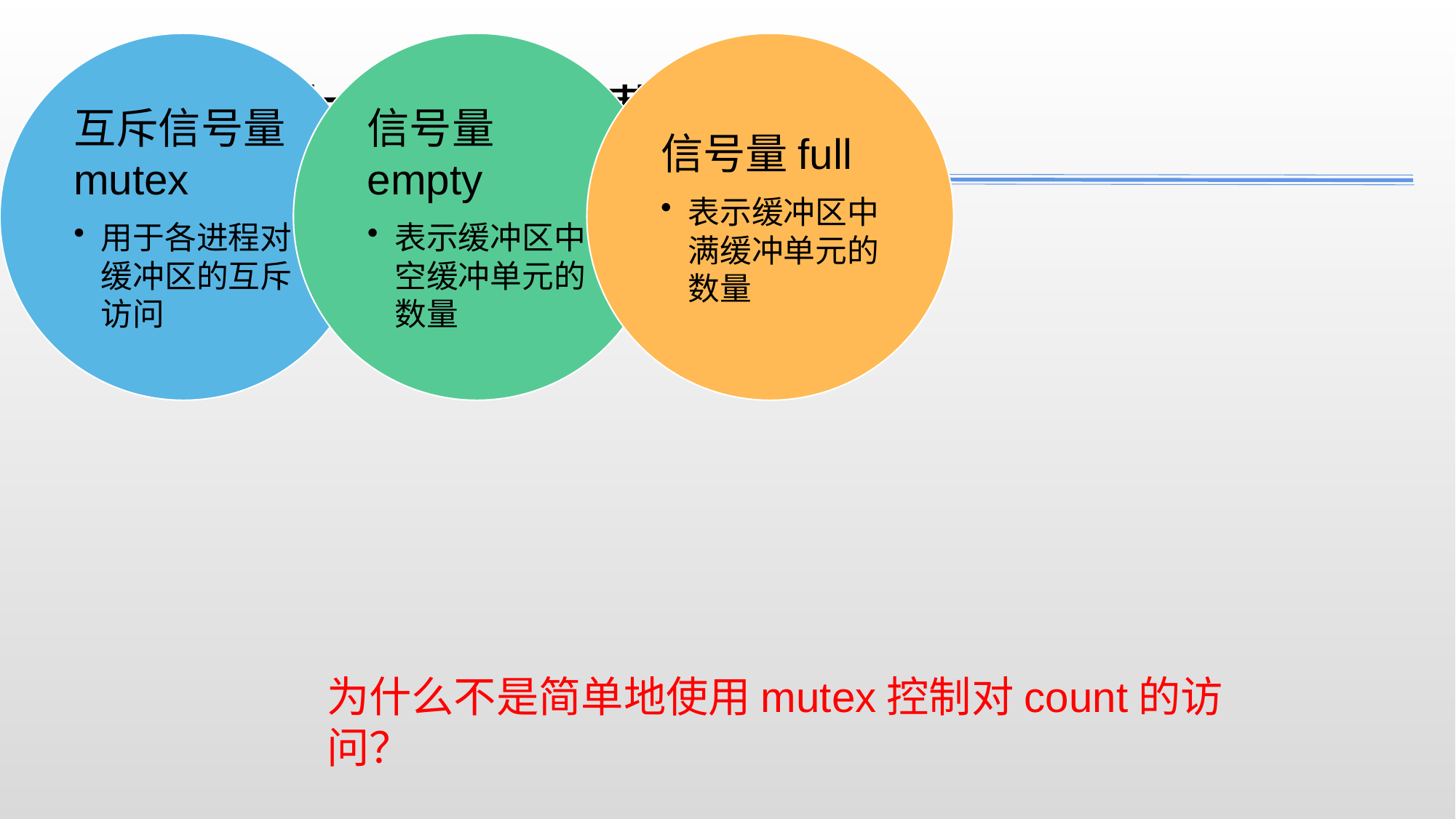

2.5.1生产者-消费者问题
互斥信号量 mutex
用于各进程对缓冲区的互斥访问
信号量empty
表示缓冲区中空缓冲单元的数量
信号量full
表示缓冲区中满缓冲单元的数量
为什么不是简单地使用mutex控制对count的访问？